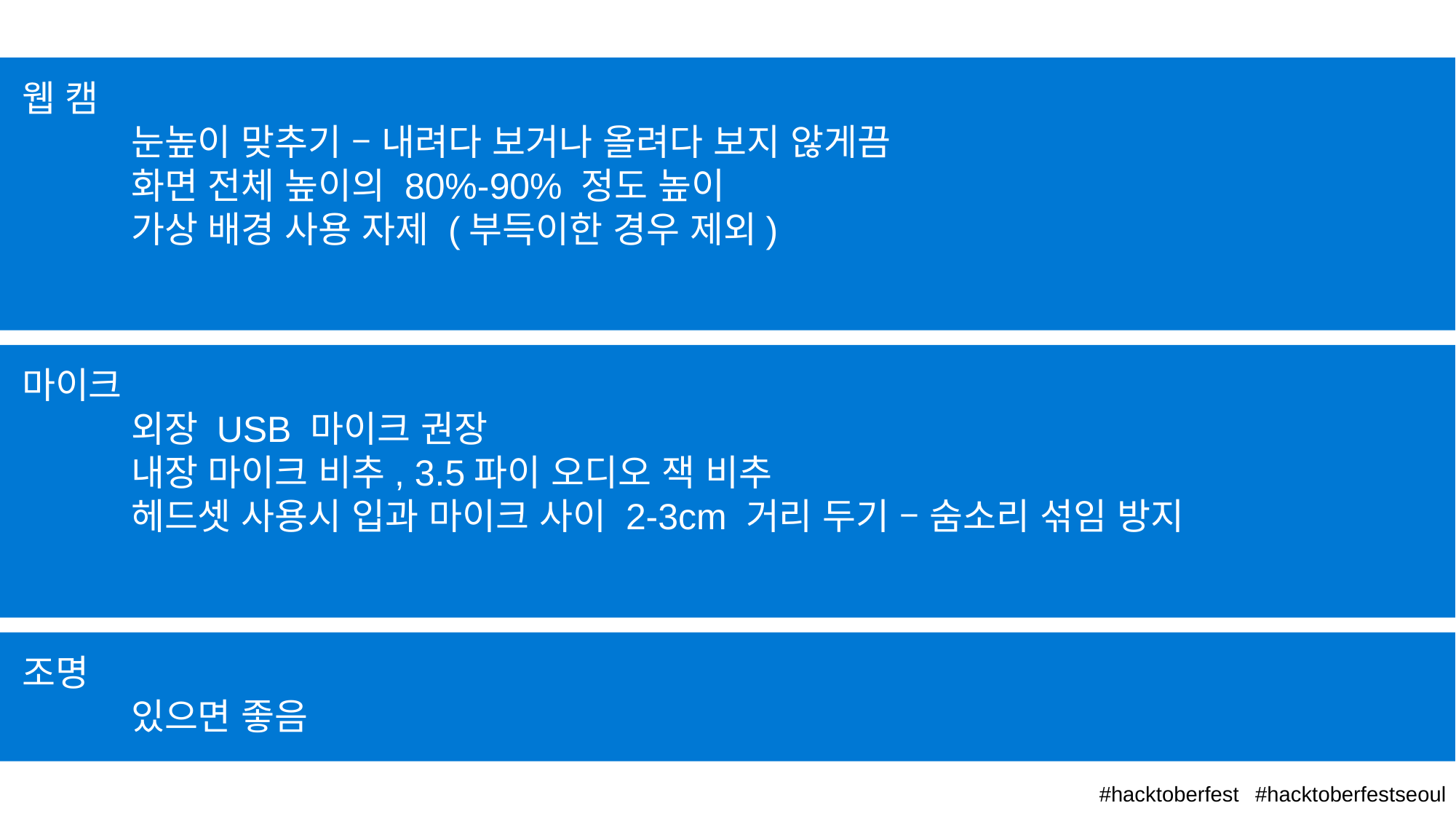

웹 캠
	눈높이 맞추기 – 내려다 보거나 올려다 보지 않게끔
	화면 전체 높이의 80%-90% 정도 높이
	가상 배경 사용 자제 (부득이한 경우 제외)
마이크
	외장 USB 마이크 권장
	내장 마이크 비추, 3.5파이 오디오 잭 비추
	헤드셋 사용시 입과 마이크 사이 2-3cm 거리 두기 – 숨소리 섞임 방지
조명
	있으면 좋음